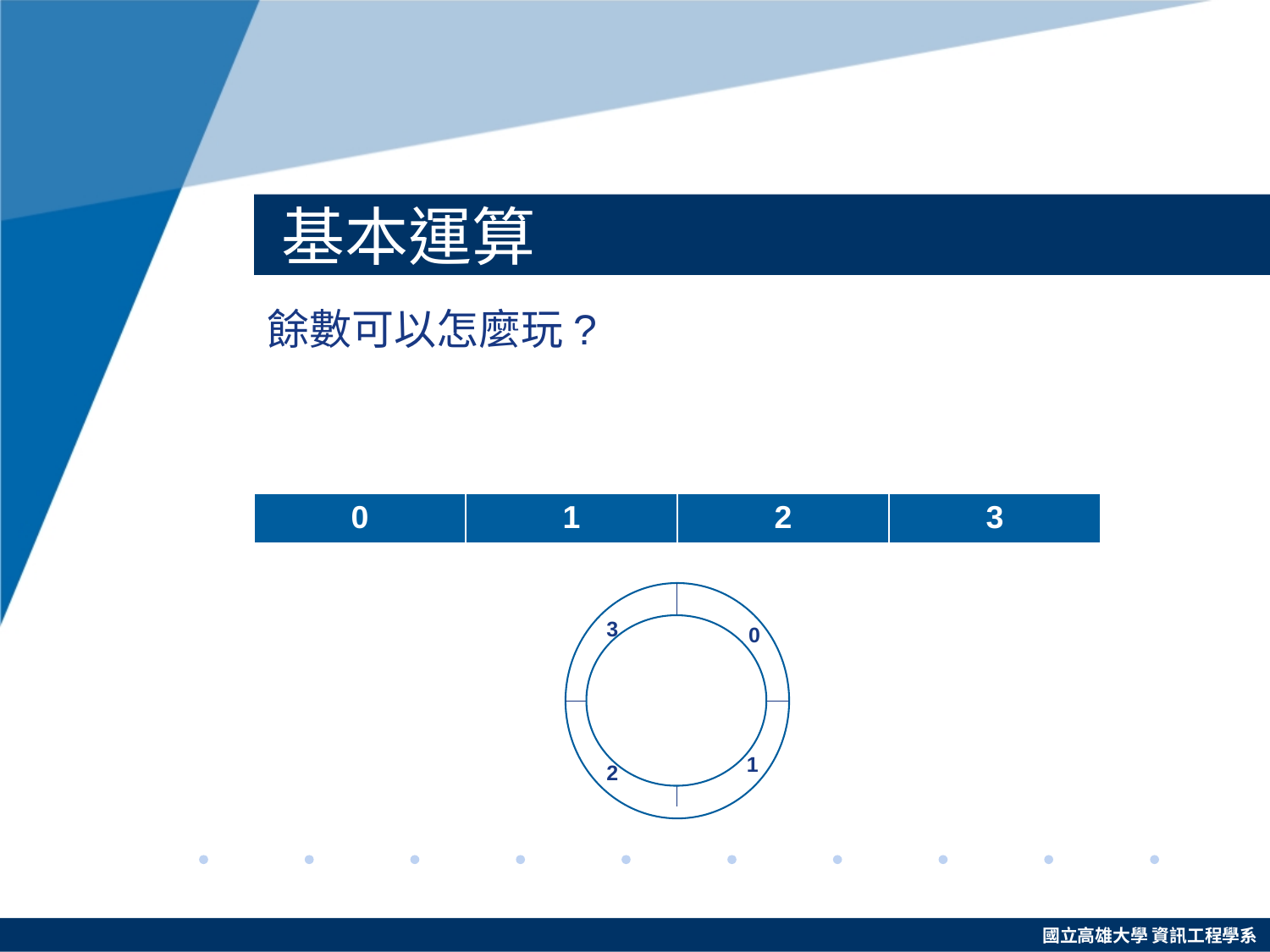

# 基本運算
餘數可以怎麼玩?

| 0 | 1 | 2 | 3 |
| --- | --- | --- | --- |

3

0
1
2